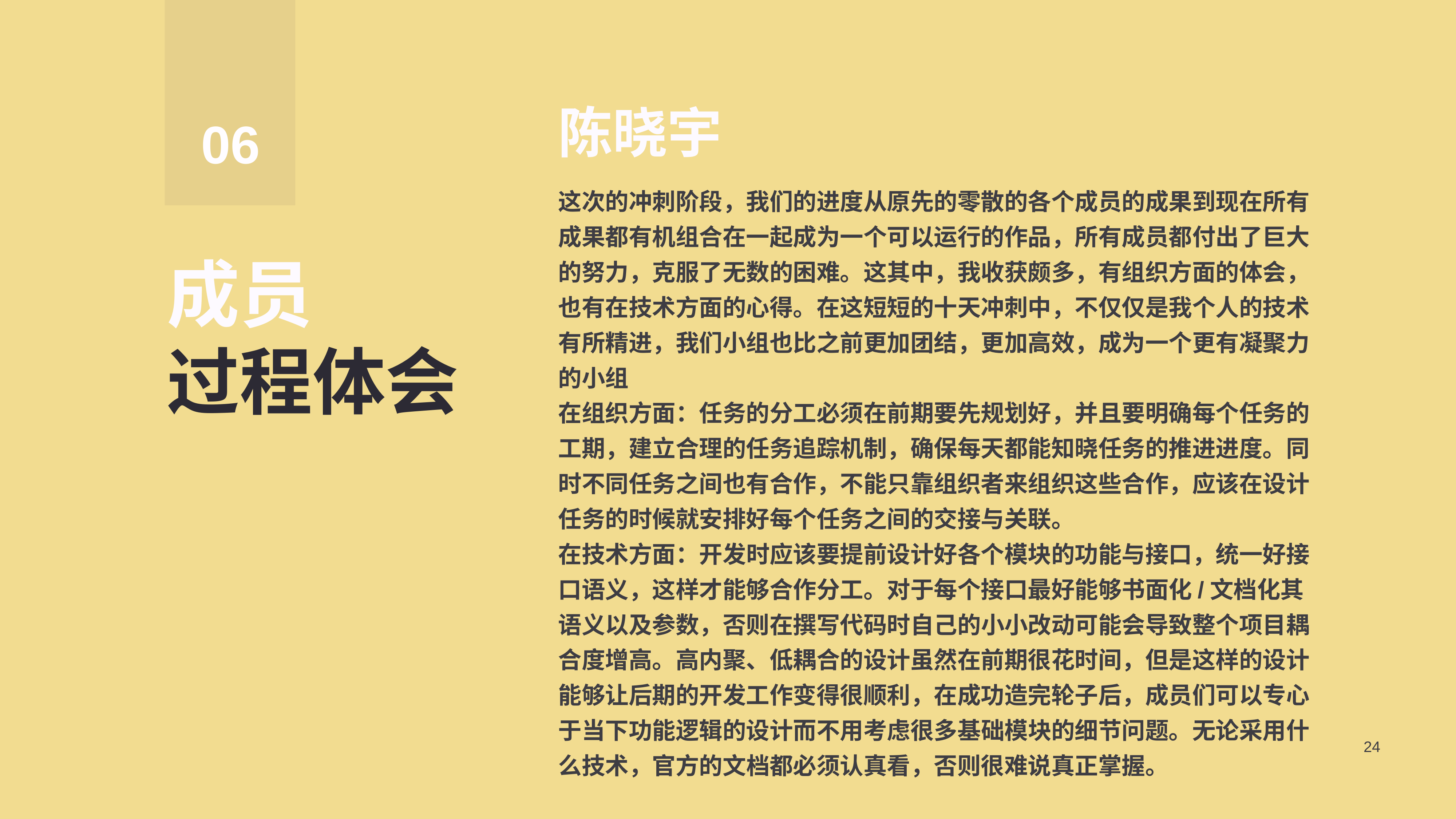

06
陈晓宇
这次的冲刺阶段，我们的进度从原先的零散的各个成员的成果到现在所有成果都有机组合在一起成为一个可以运行的作品，所有成员都付出了巨大的努力，克服了无数的困难。这其中，我收获颇多，有组织方面的体会，也有在技术方面的心得。在这短短的十天冲刺中，不仅仅是我个人的技术有所精进，我们小组也比之前更加团结，更加高效，成为一个更有凝聚力的小组
在组织方面：任务的分工必须在前期要先规划好，并且要明确每个任务的工期，建立合理的任务追踪机制，确保每天都能知晓任务的推进进度。同时不同任务之间也有合作，不能只靠组织者来组织这些合作，应该在设计任务的时候就安排好每个任务之间的交接与关联。
在技术方面：开发时应该要提前设计好各个模块的功能与接口，统一好接口语义，这样才能够合作分工。对于每个接口最好能够书面化/文档化其语义以及参数，否则在撰写代码时自己的小小改动可能会导致整个项目耦合度增高。高内聚、低耦合的设计虽然在前期很花时间，但是这样的设计能够让后期的开发工作变得很顺利，在成功造完轮子后，成员们可以专心于当下功能逻辑的设计而不用考虑很多基础模块的细节问题。无论采用什么技术，官方的文档都必须认真看，否则很难说真正掌握。
成员
过程体会
24